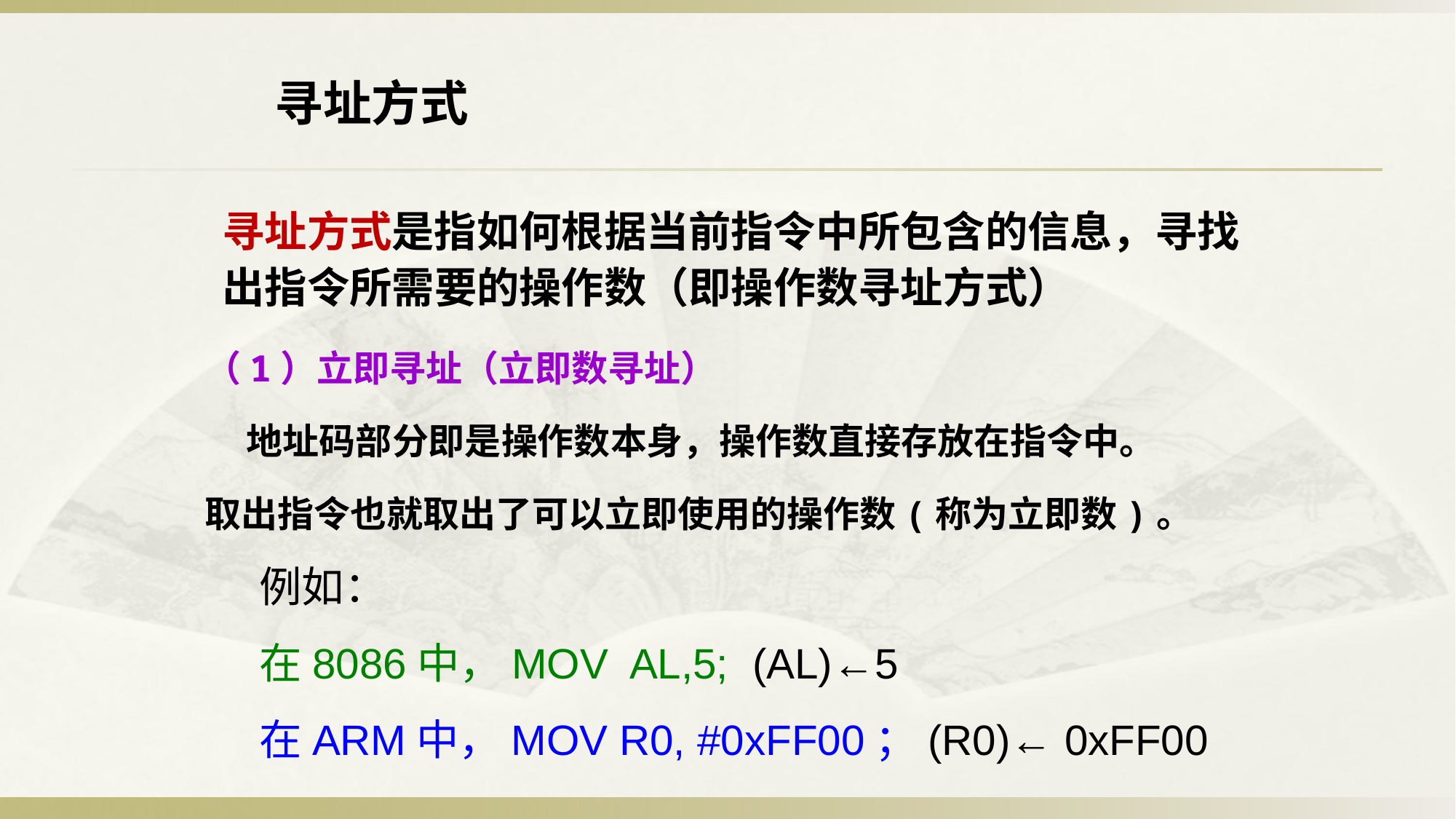

寻址方式
寻址方式是指如何根据当前指令中所包含的信息，寻找出指令所需要的操作数（即操作数寻址方式）

（1）立即寻址（立即数寻址）
    地址码部分即是操作数本身，操作数直接存放在指令中。
取出指令也就取出了可以立即使用的操作数(称为立即数)。
例如：
在8086中，MOV  AL,5;  (AL)←5
在ARM中，MOV R0, #0xFF00；(R0)← 0xFF00